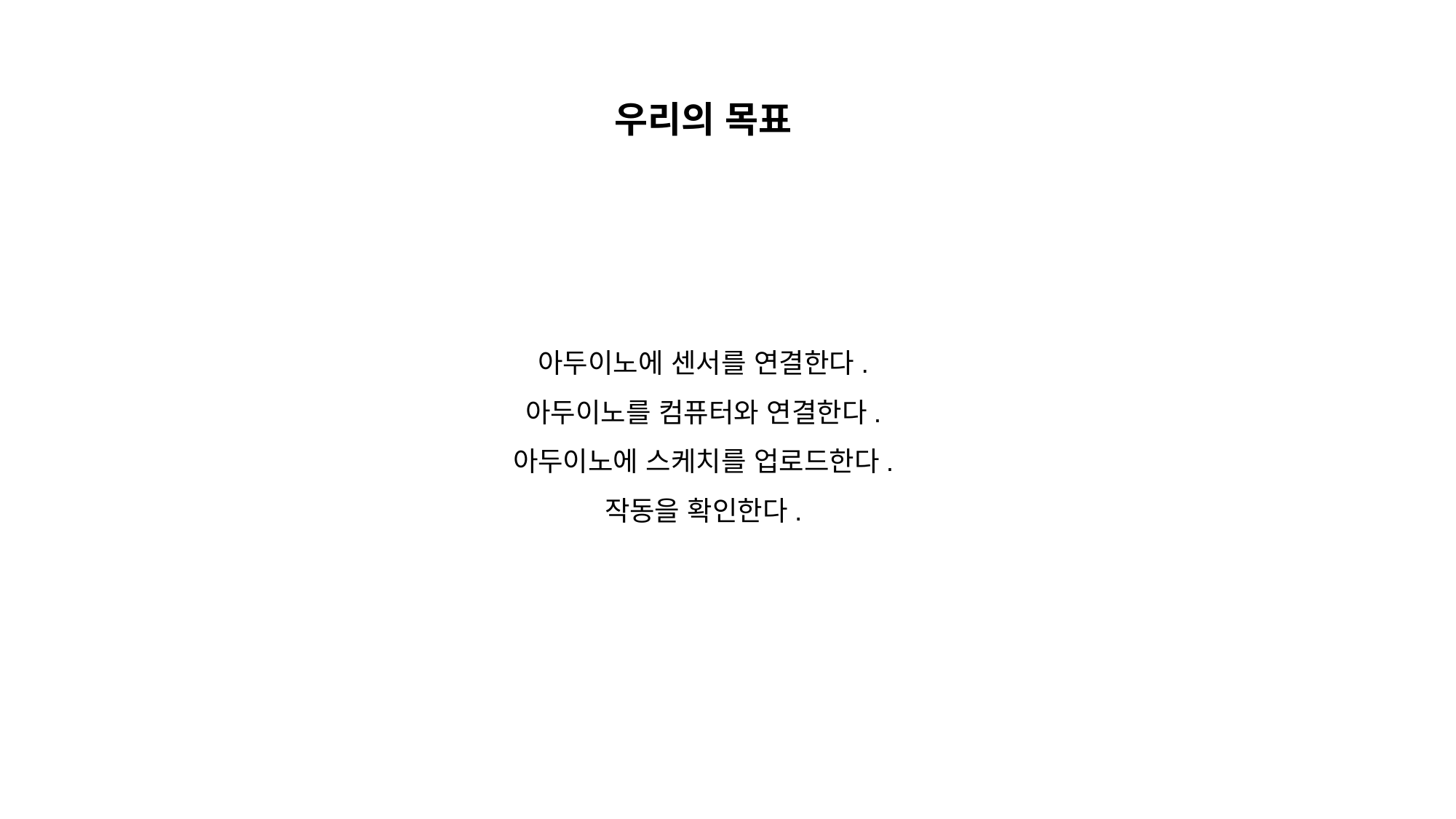

우리의 목표
아두이노에 센서를 연결한다.
아두이노를 컴퓨터와 연결한다.
아두이노에 스케치를 업로드한다.
작동을 확인한다.